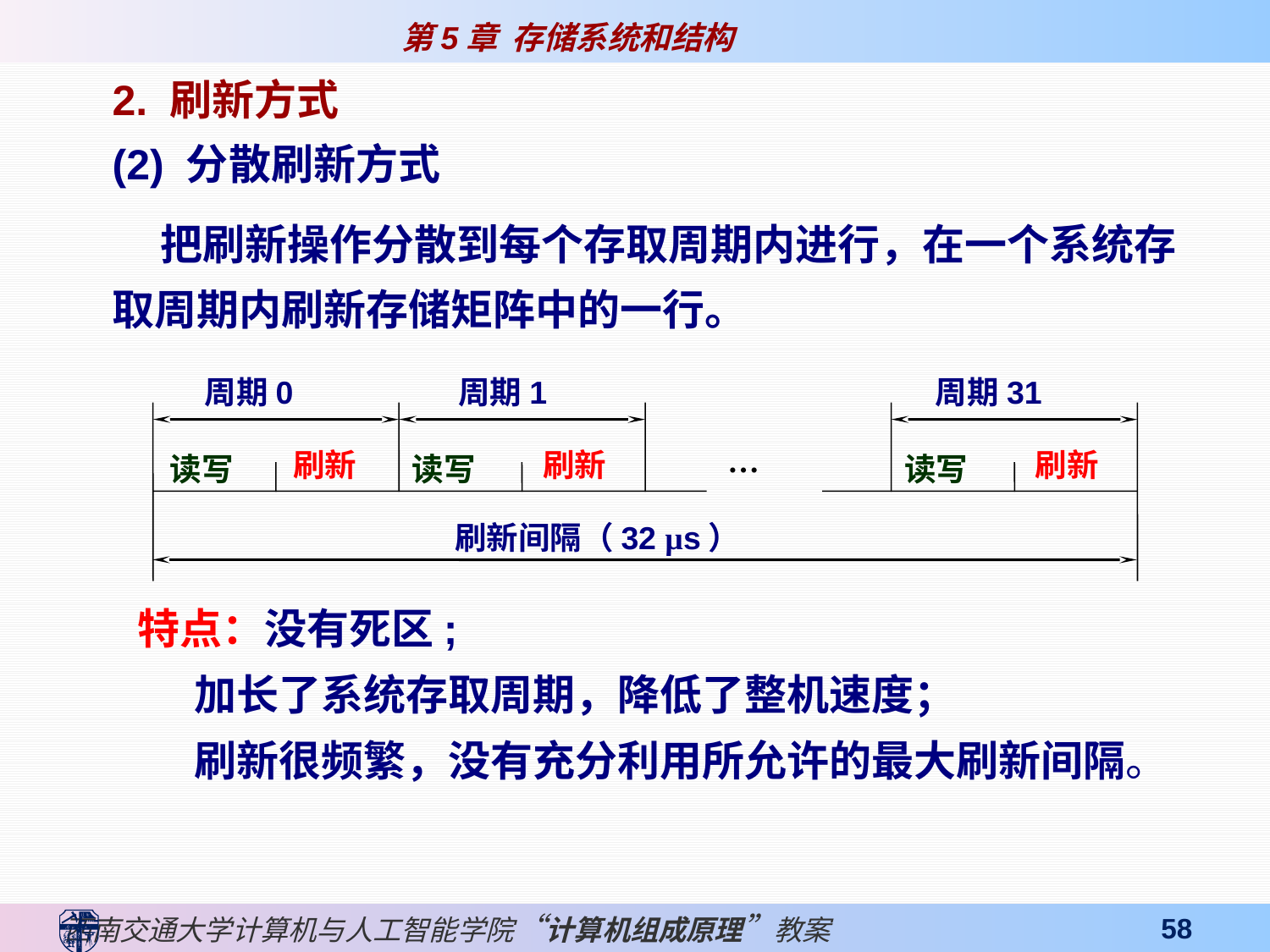

2. 刷新方式
(2) 分散刷新方式
    把刷新操作分散到每个存取周期内进行，在一个系统存取周期内刷新存储矩阵中的一行。

周期0
周期1
周期31

…
刷新
刷新
刷新
读写
读写
读写

刷新间隔（32 µs）

 特点：没有死区;
       加长了系统存取周期，降低了整机速度；
       刷新很频繁，没有充分利用所允许的最大刷新间隔。